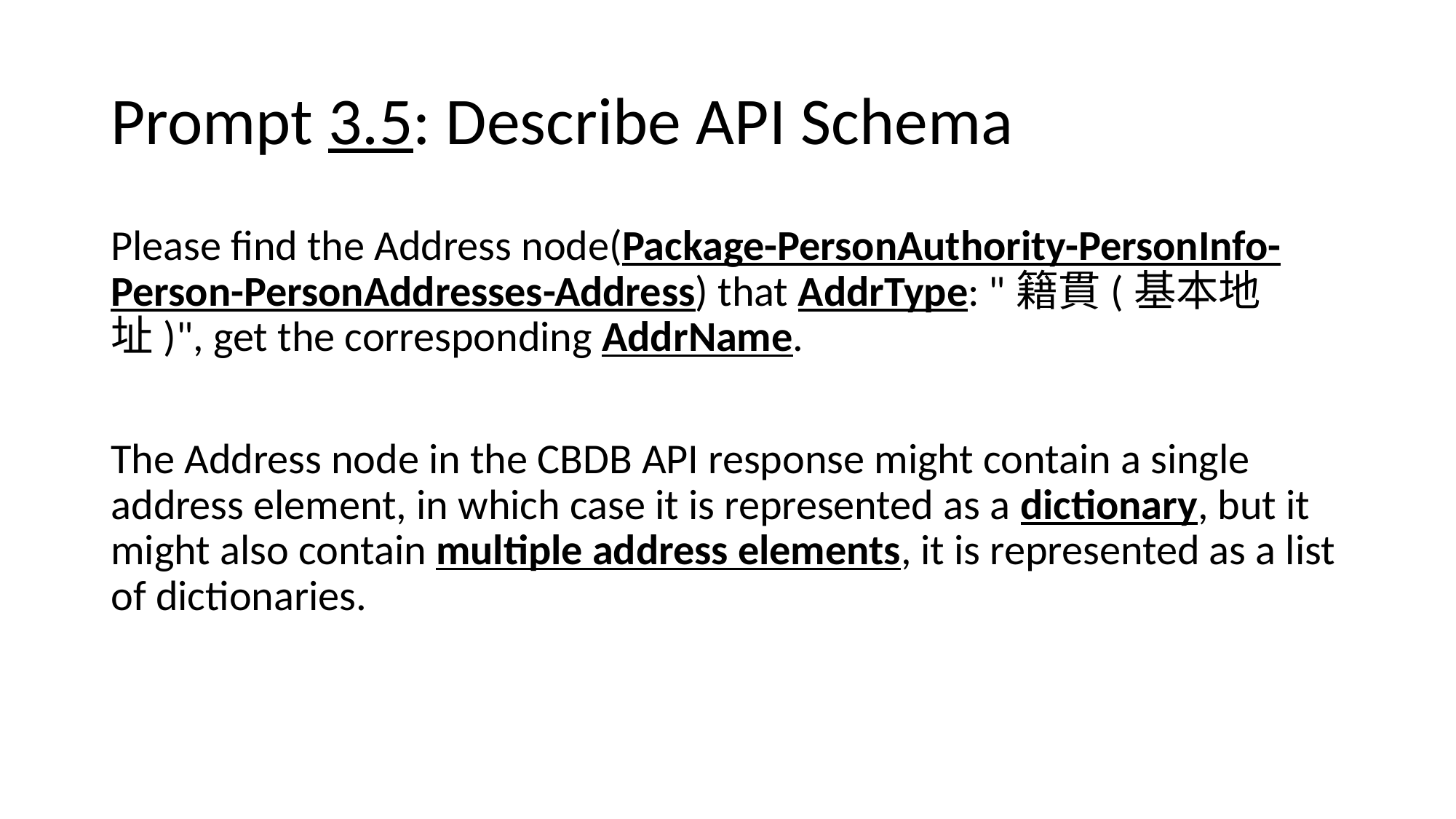

# Prompt 3.5: Describe API Schema
Please find the Address node(Package-PersonAuthority-PersonInfo-Person-PersonAddresses-Address) that AddrType: "籍貫(基本地址)", get the corresponding AddrName.

The Address node in the CBDB API response might contain a single address element, in which case it is represented as a dictionary, but it might also contain multiple address elements, it is represented as a list of dictionaries.